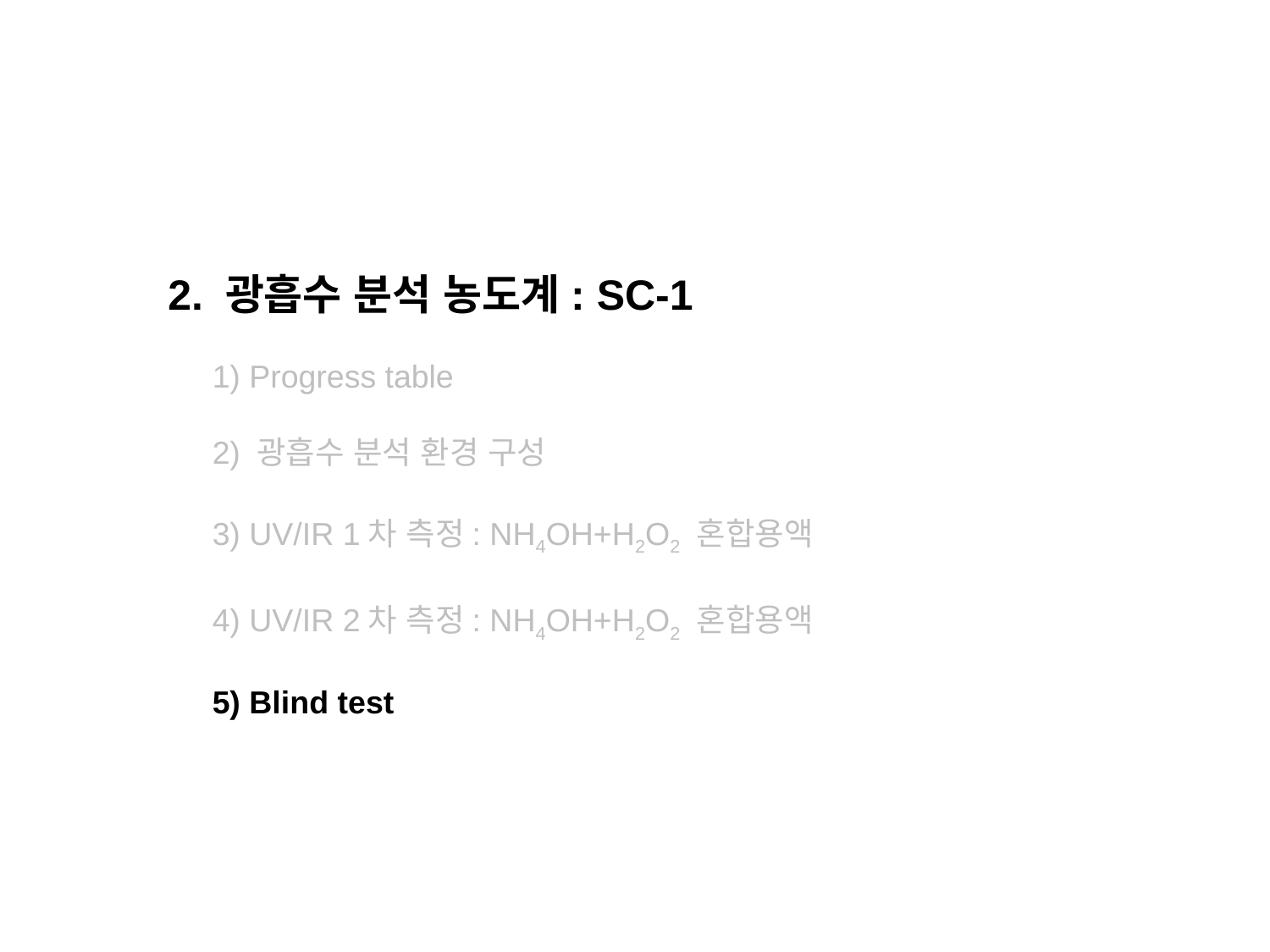

2. 광흡수 분석 농도계: SC-1
     1) Progress table
     2) 광흡수 분석 환경 구성
     3) UV/IR 1차 측정: NH4OH+H2O2 혼합용액
     4) UV/IR 2차 측정: NH4OH+H2O2 혼합용액
     5) Blind test